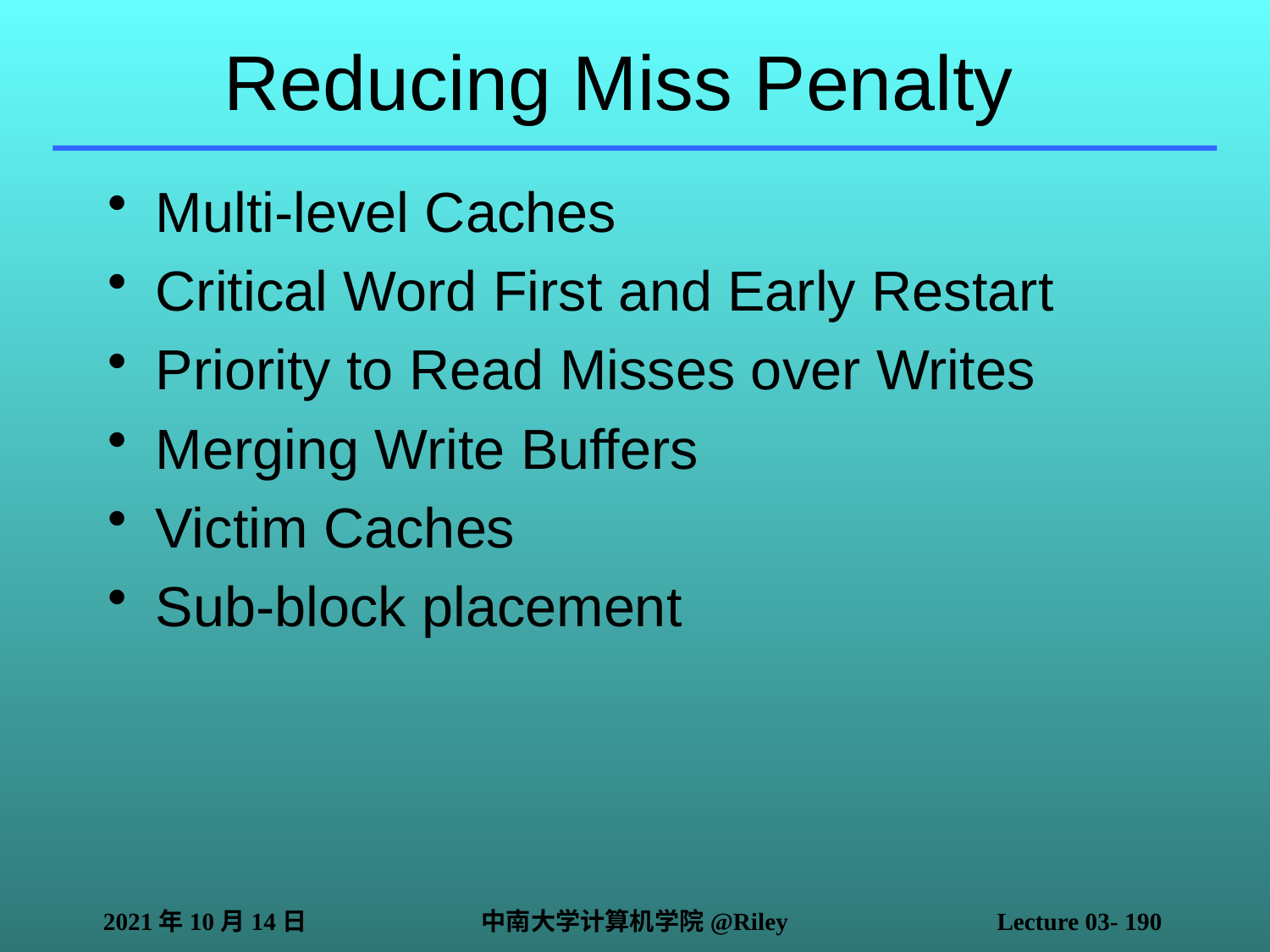

# Reducing Miss Penalty

Multi-level Caches
Critical Word First and Early Restart
Priority to Read Misses over Writes
Merging Write Buffers
Victim Caches
Sub-block placement
2021年10月14日
中南大学计算机学院@Riley
Lecture 03- 190